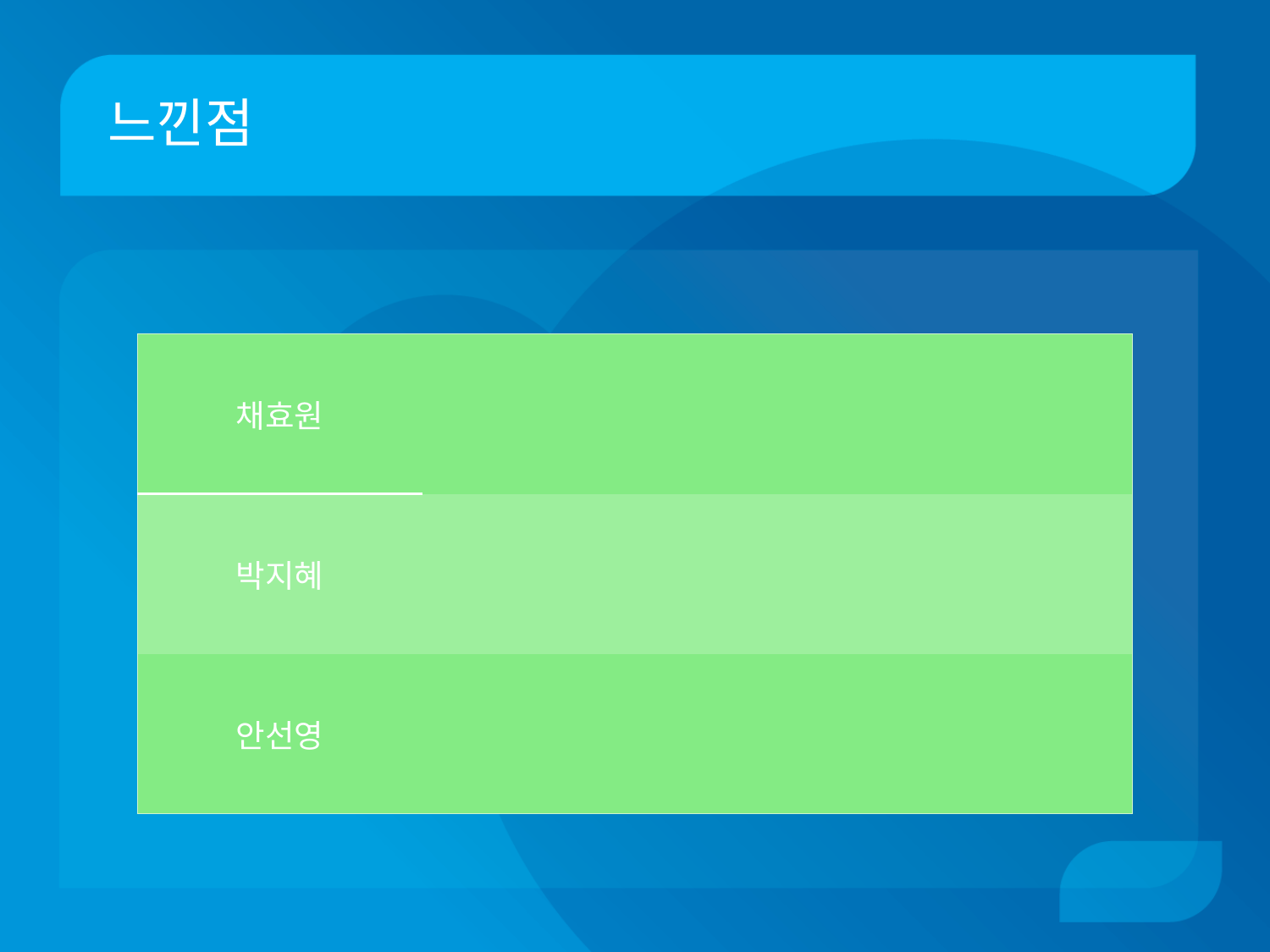

# 느낀점
| 채효원 |  |
| --- | --- |
| 박지혜 |  |
| 안선영 |  |